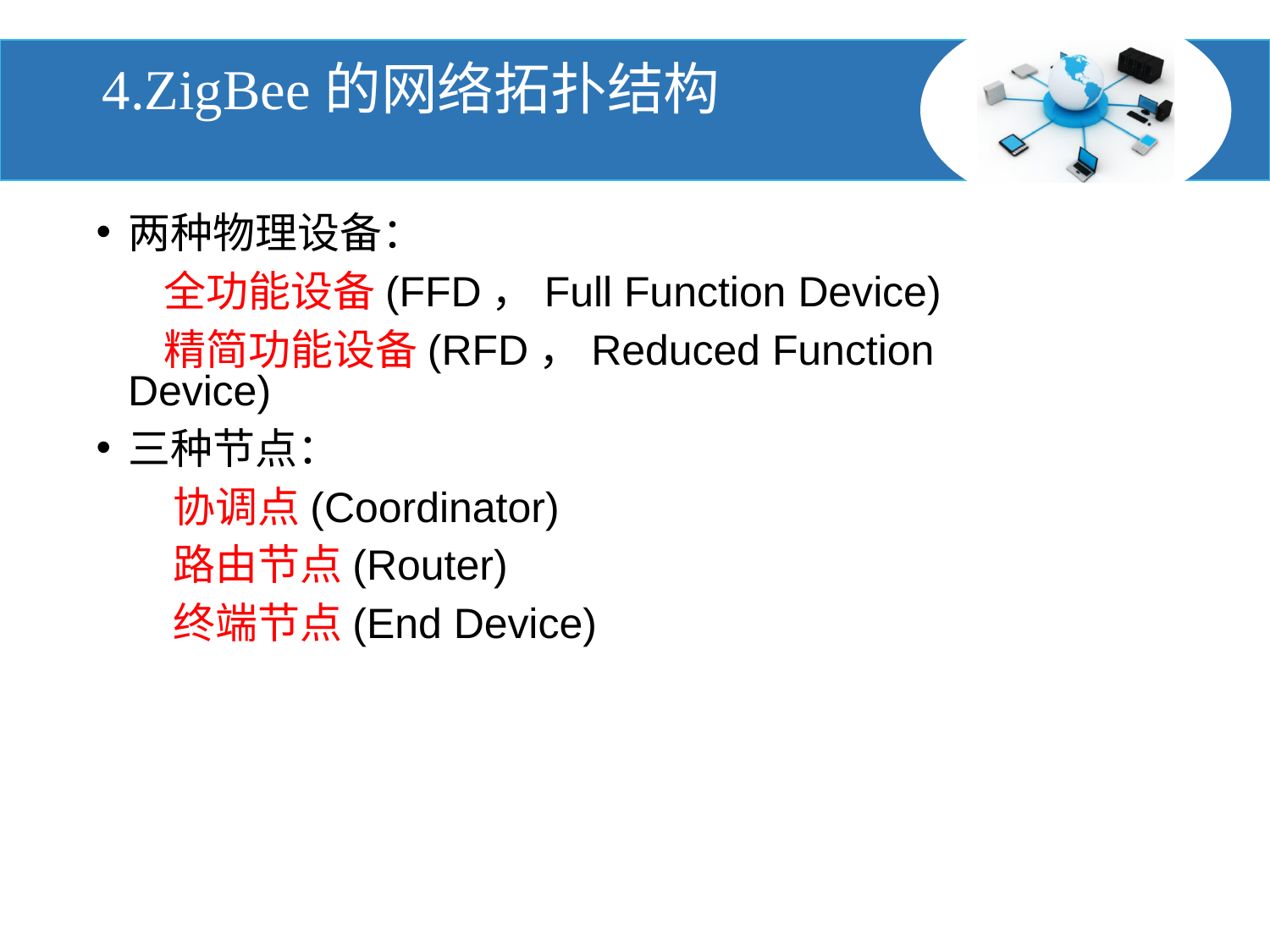

# 4.ZigBee的网络拓扑结构
两种物理设备：
      全功能设备(FFD，Full Function Device)
      精简功能设备(RFD，Reduced Function Device)
三种节点：
       协调点(Coordinator)
       路由节点(Router)
       终端节点(End Device)